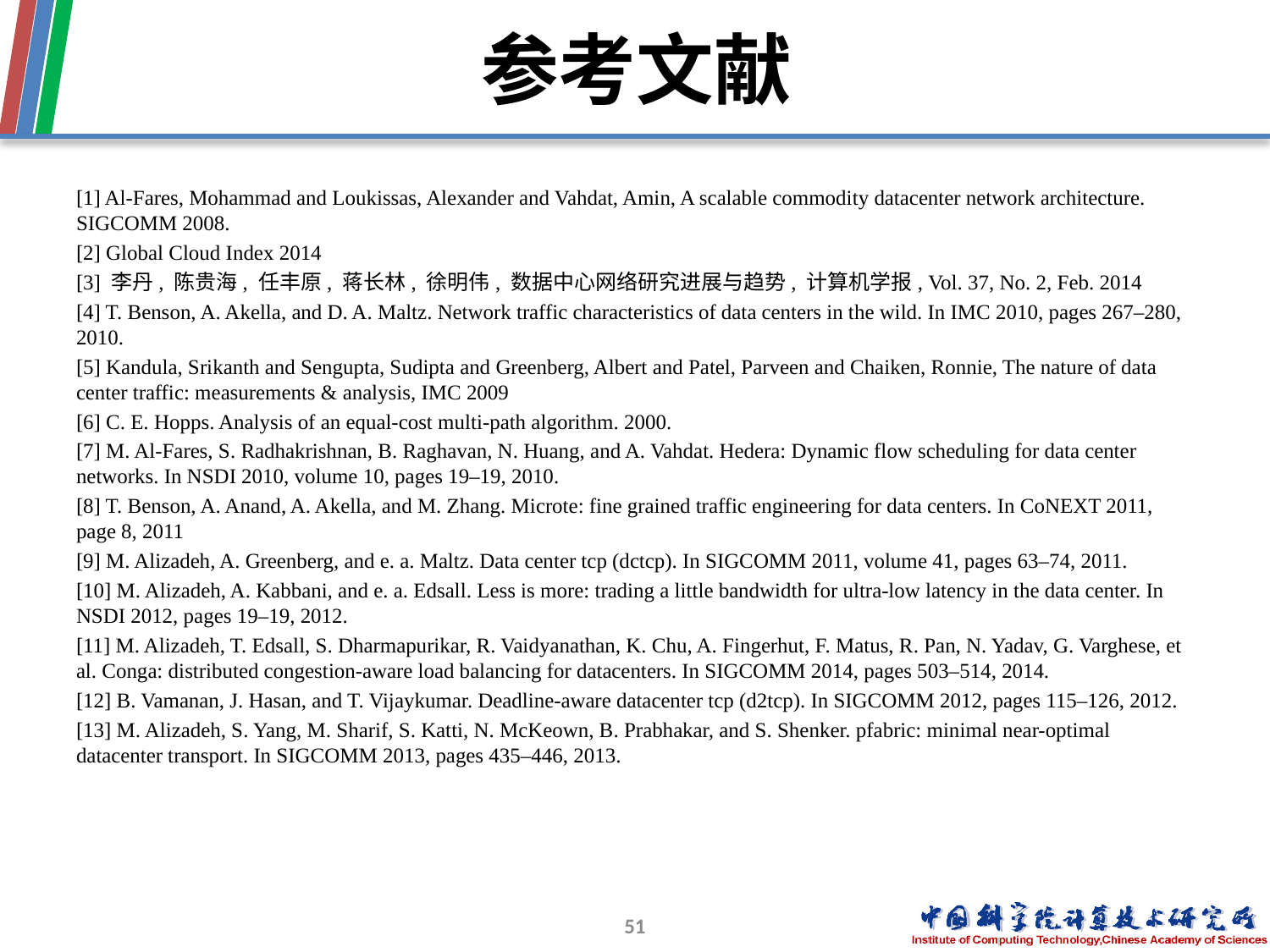

# 参考文献
[1] Al-Fares, Mohammad and Loukissas, Alexander and Vahdat, Amin, A scalable commodity datacenter network architecture. SIGCOMM 2008.
[2] Global Cloud Index 2014
[3] 李丹, 陈贵海, 任丰原, 蒋长林, 徐明伟, 数据中心网络研究进展与趋势, 计算机学报, Vol. 37, No. 2, Feb. 2014
[4] T. Benson, A. Akella, and D. A. Maltz. Network traffic characteristics of data centers in the wild. In IMC 2010, pages 267–280, 2010.
[5] Kandula, Srikanth and Sengupta, Sudipta and Greenberg, Albert and Patel, Parveen and Chaiken, Ronnie, The nature of data center traffic: measurements & analysis, IMC 2009
[6] C. E. Hopps. Analysis of an equal-cost multi-path algorithm. 2000.
[7] M. Al-Fares, S. Radhakrishnan, B. Raghavan, N. Huang, and A. Vahdat. Hedera: Dynamic flow scheduling for data center networks. In NSDI 2010, volume 10, pages 19–19, 2010.
[8] T. Benson, A. Anand, A. Akella, and M. Zhang. Microte: fine grained traffic engineering for data centers. In CoNEXT 2011, page 8, 2011
[9] M. Alizadeh, A. Greenberg, and e. a. Maltz. Data center tcp (dctcp). In SIGCOMM 2011, volume 41, pages 63–74, 2011.
[10] M. Alizadeh, A. Kabbani, and e. a. Edsall. Less is more: trading a little bandwidth for ultra-low latency in the data center. In NSDI 2012, pages 19–19, 2012.
[11] M. Alizadeh, T. Edsall, S. Dharmapurikar, R. Vaidyanathan, K. Chu, A. Fingerhut, F. Matus, R. Pan, N. Yadav, G. Varghese, et al. Conga: distributed congestion-aware load balancing for datacenters. In SIGCOMM 2014, pages 503–514, 2014.
[12] B. Vamanan, J. Hasan, and T. Vijaykumar. Deadline-aware datacenter tcp (d2tcp). In SIGCOMM 2012, pages 115–126, 2012.
[13] M. Alizadeh, S. Yang, M. Sharif, S. Katti, N. McKeown, B. Prabhakar, and S. Shenker. pfabric: minimal near-optimal datacenter transport. In SIGCOMM 2013, pages 435–446, 2013.

51